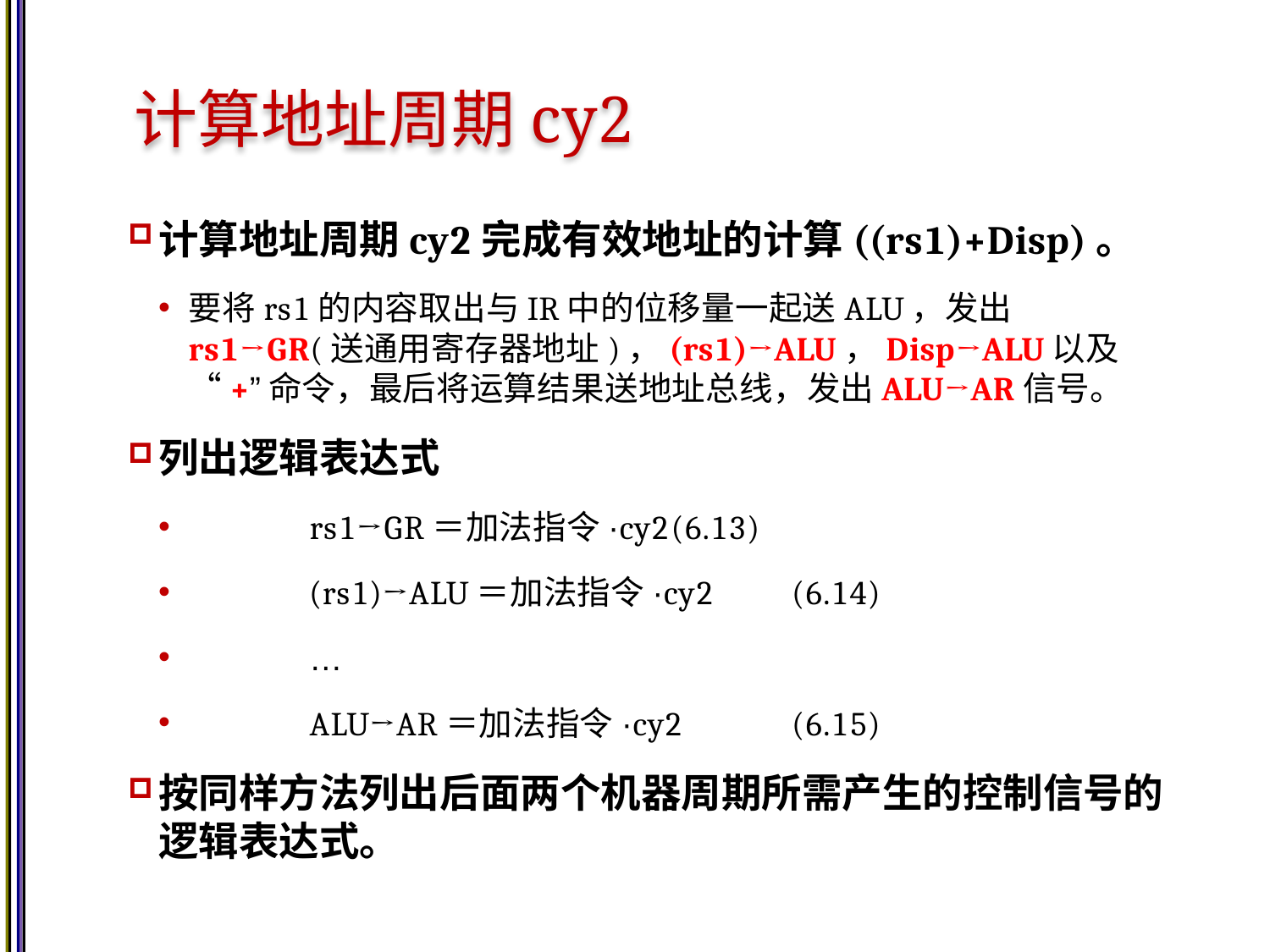

# 计算地址周期cy2
计算地址周期cy2完成有效地址的计算((rs1)+Disp)。
要将rs1的内容取出与IR中的位移量一起送ALU，发出rs1→GR(送通用寄存器地址)，(rs1)→ALU，Disp→ALU以及“+”命令，最后将运算结果送地址总线，发出ALU→AR信号。
列出逻辑表达式
	rs1→GR＝加法指令·cy2			(6.13)
	(rs1)→ALU＝加法指令·cy2		(6.14)
	…
	ALU→AR＝加法指令·cy2			(6.15)
按同样方法列出后面两个机器周期所需产生的控制信号的逻辑表达式。
115